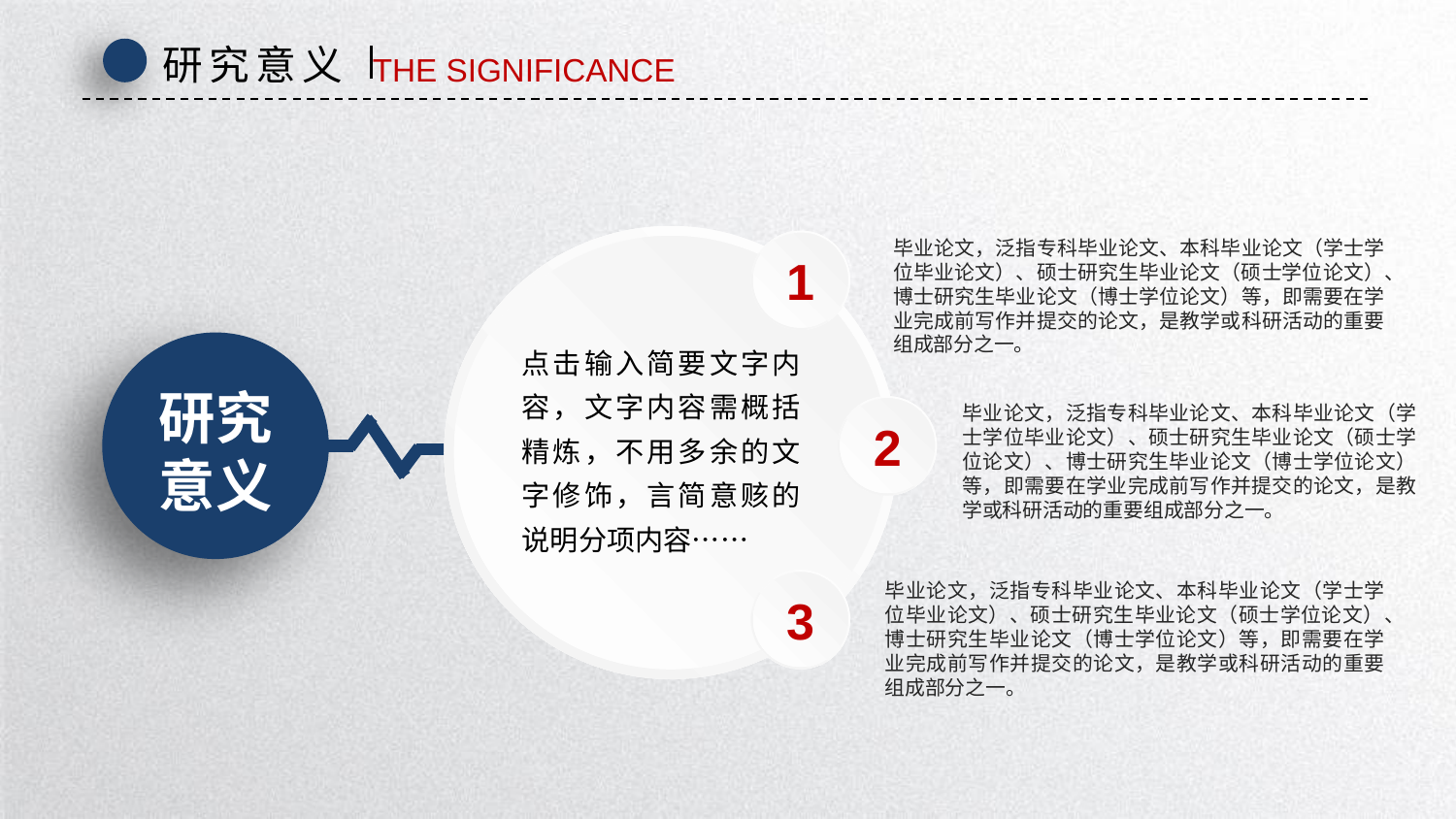

研究意义

THE SIGNIFICANCE

1
毕业论文，泛指专科毕业论文、本科毕业论文（学士学位毕业论文）、硕士研究生毕业论文（硕士学位论文）、博士研究生毕业论文（博士学位论文）等，即需要在学业完成前写作并提交的论文，是教学或科研活动的重要组成部分之一。

点击输入简要文字内容，文字内容需概括精炼，不用多余的文字修饰，言简意赅的说明分项内容……
研究
意义

2
毕业论文，泛指专科毕业论文、本科毕业论文（学士学位毕业论文）、硕士研究生毕业论文（硕士学位论文）、博士研究生毕业论文（博士学位论文）等，即需要在学业完成前写作并提交的论文，是教学或科研活动的重要组成部分之一。

3
毕业论文，泛指专科毕业论文、本科毕业论文（学士学位毕业论文）、硕士研究生毕业论文（硕士学位论文）、博士研究生毕业论文（博士学位论文）等，即需要在学业完成前写作并提交的论文，是教学或科研活动的重要组成部分之一。